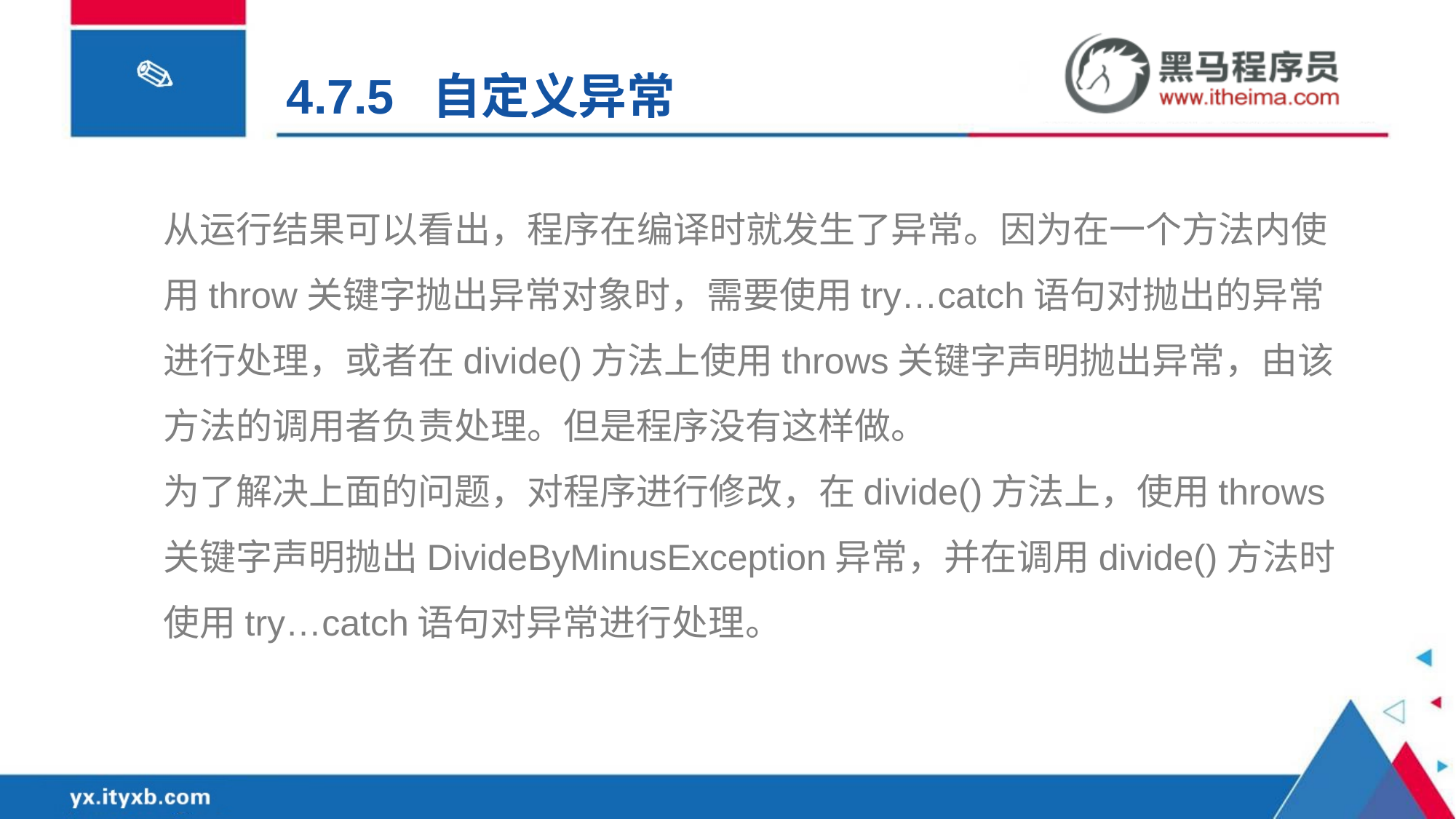

4.7.5  自定义异常
从运行结果可以看出，程序在编译时就发生了异常。因为在一个方法内使用throw关键字抛出异常对象时，需要使用try…catch语句对抛出的异常进行处理，或者在divide()方法上使用throws关键字声明抛出异常，由该方法的调用者负责处理。但是程序没有这样做。
为了解决上面的问题，对程序进行修改，在divide()方法上，使用throws关键字声明抛出DivideByMinusException异常，并在调用divide()方法时使用try…catch语句对异常进行处理。